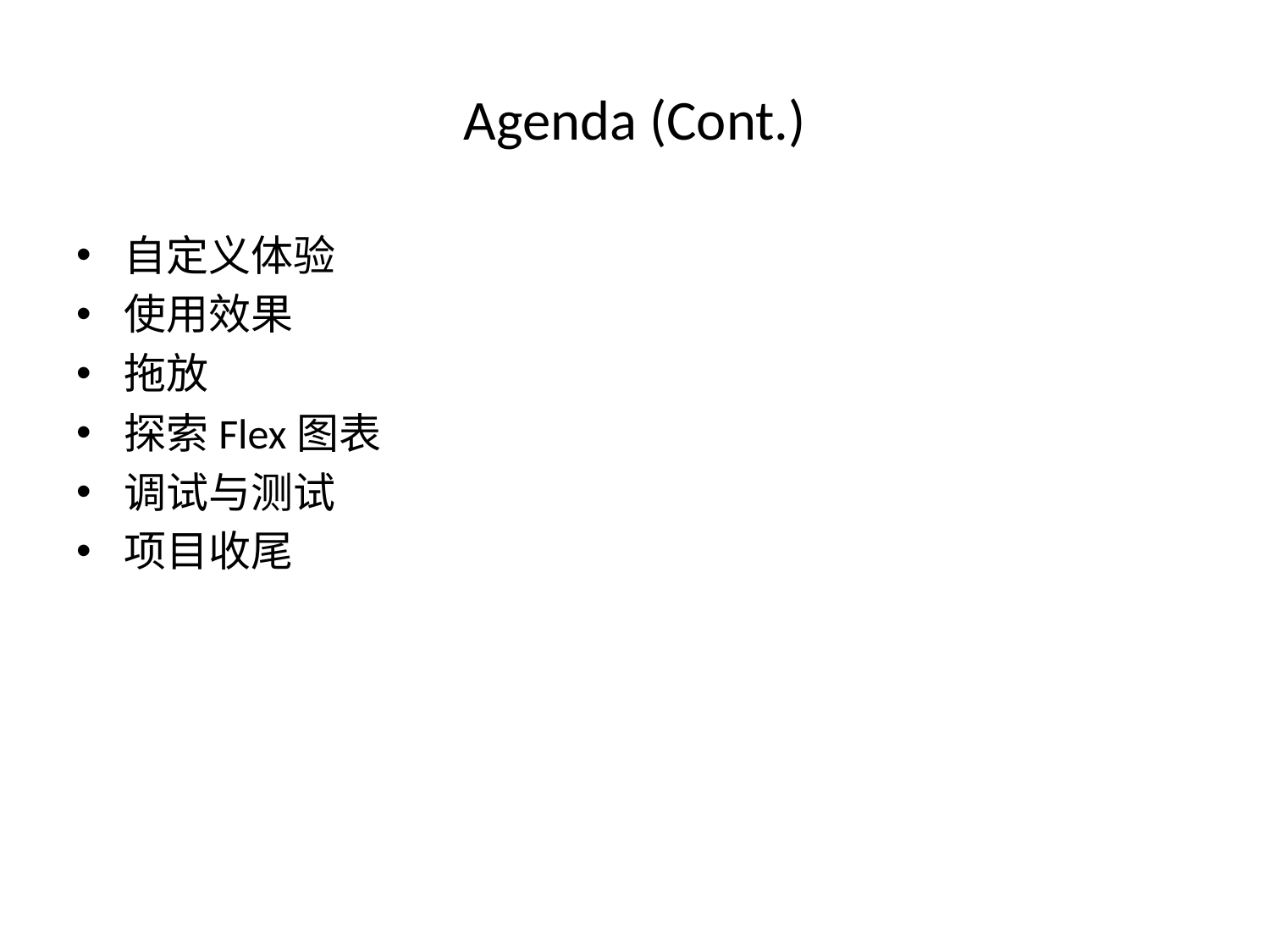

# Agenda (Cont.)
自定义体验
使用效果
拖放
探索Flex图表
调试与测试
项目收尾